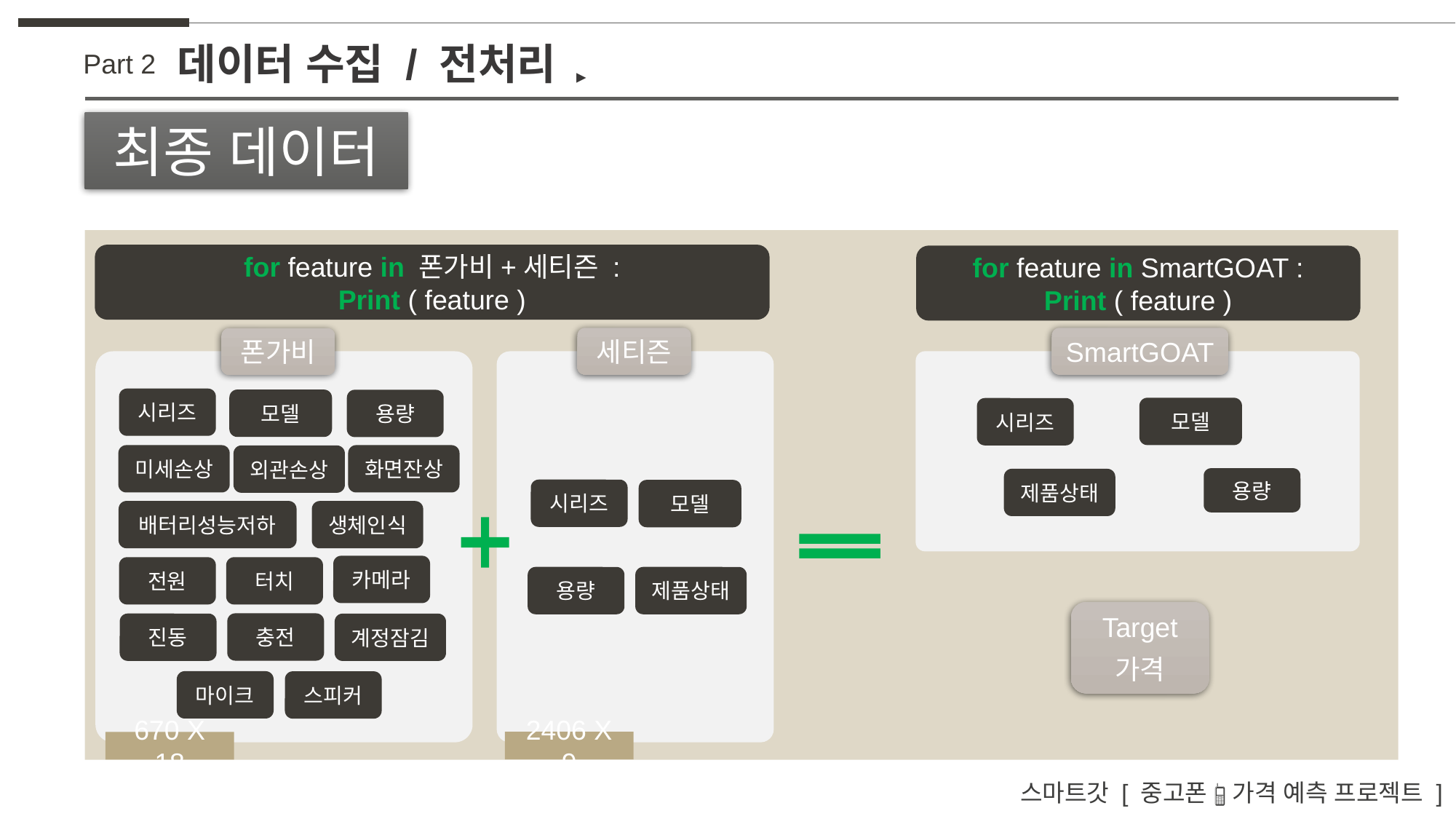

데이터 수집 / 전처리
Part 2
▸
최종 데이터

for feature in 폰가비+세티즌 :
Print ( feature )
for feature in SmartGOAT :
Print ( feature )
SmartGOAT
세티즌
폰가비

시리즈
모델
용량
모델
시리즈
미세손상
화면잔상
외관손상
용량
제품상태
시리즈
모델
배터리성능저하
생체인식

카메라
터치
전원
용량
제품상태
Target

가격
충전
진동
계정잠김
마이크
스피커
2406 X 9
670 X 18
스마트갓 [ 중고폰 📱 가격 예측 프로젝트 ]